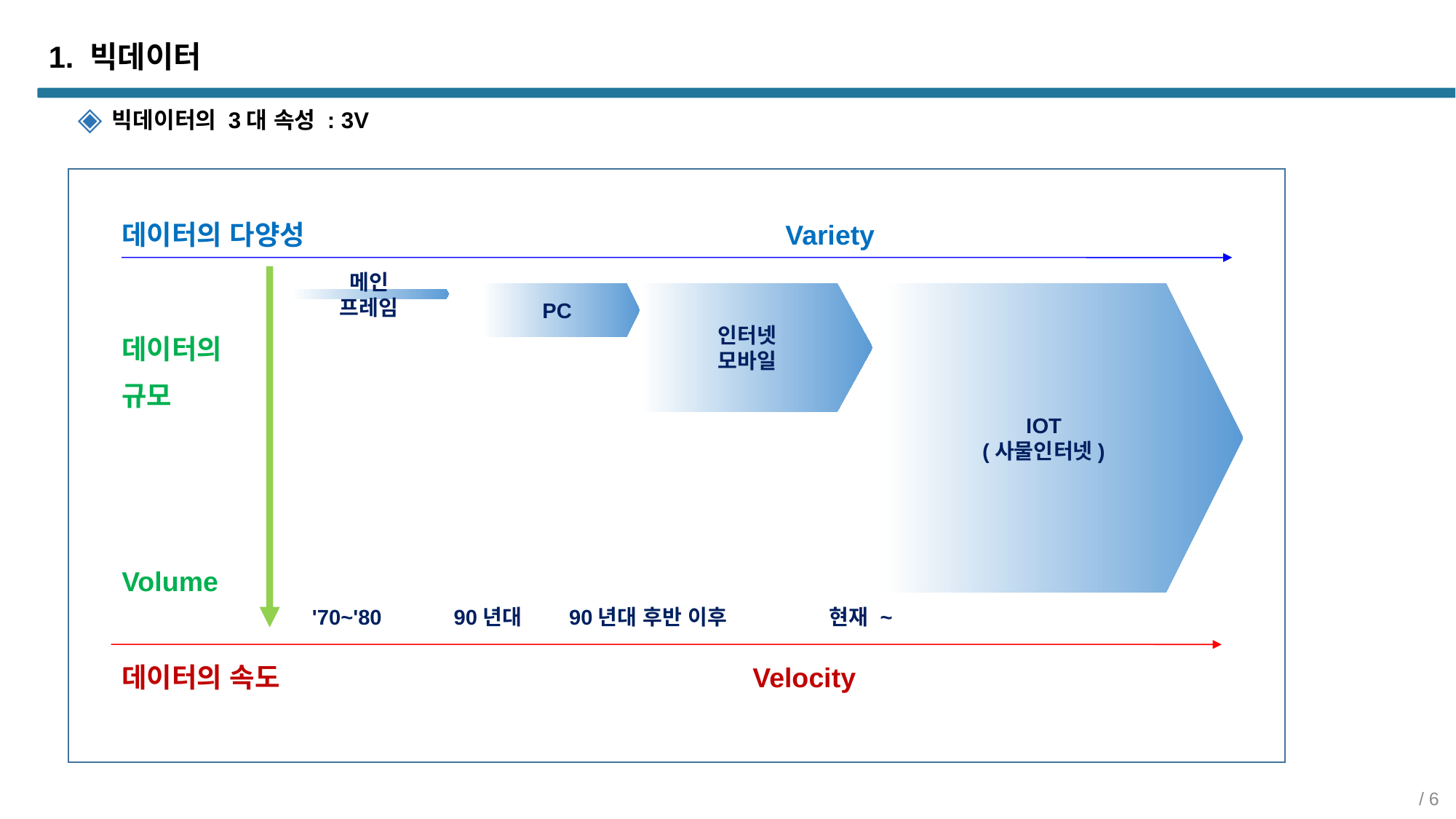

# 1. 빅데이터
빅데이터의 3대 속성 : 3V

데이터의 다양성                                                              Variety

데이터의
규모

Volume
'70~'80            90년대       90년대 후반 이후                 현재 ~

데이터의 속도                                                             Velocity
IOT
(사물인터넷)
PC
인터넷
모바일
메인
프레임
/ 6